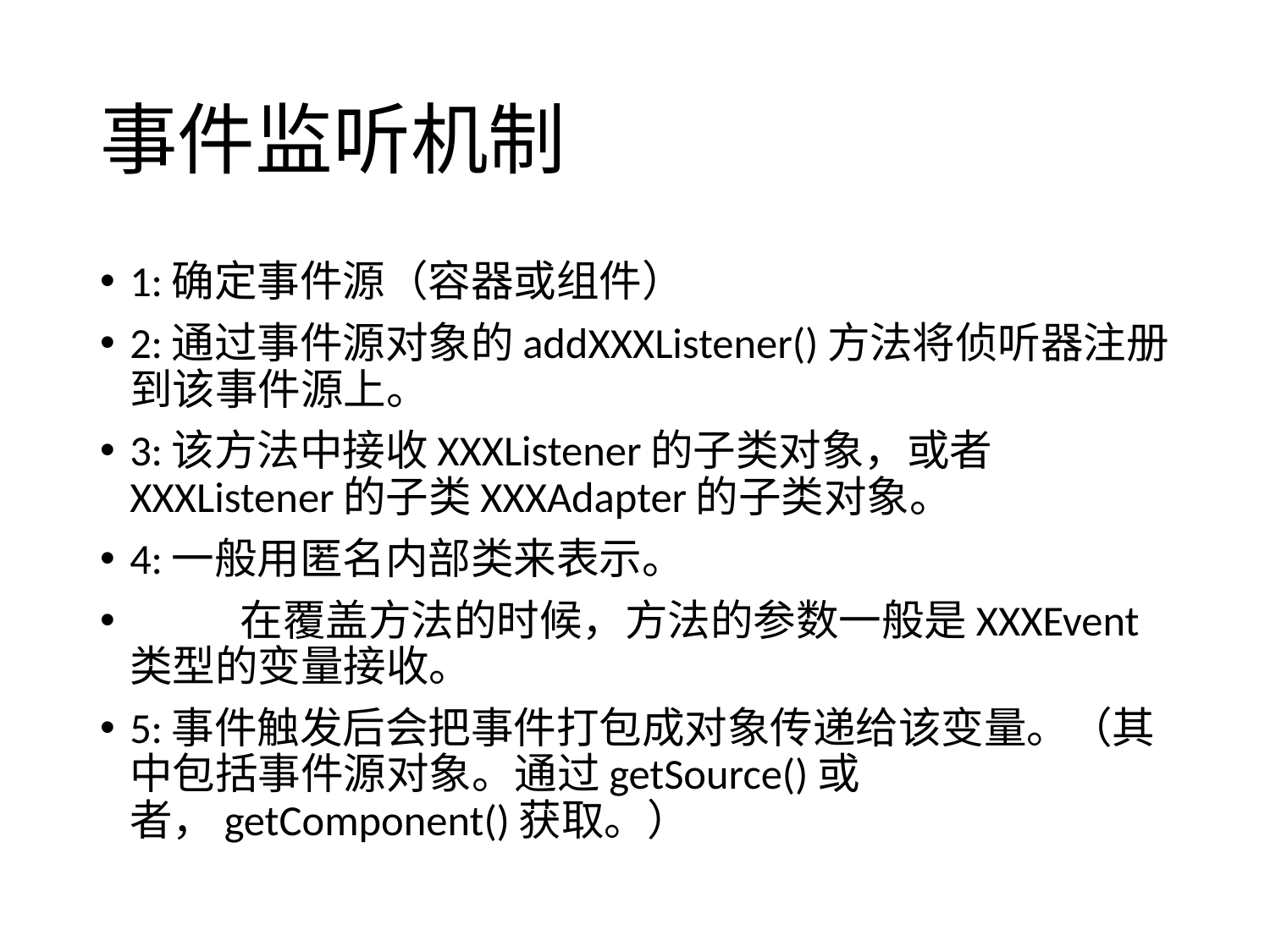

# 事件监听机制
1:确定事件源（容器或组件）
2:通过事件源对象的addXXXListener()方法将侦听器注册到该事件源上。
3:该方法中接收XXXListener的子类对象，或者XXXListener的子类XXXAdapter的子类对象。
4:一般用匿名内部类来表示。
	在覆盖方法的时候，方法的参数一般是XXXEvent类型的变量接收。
5:事件触发后会把事件打包成对象传递给该变量。（其中包括事件源对象。通过getSource()或者，getComponent()获取。）